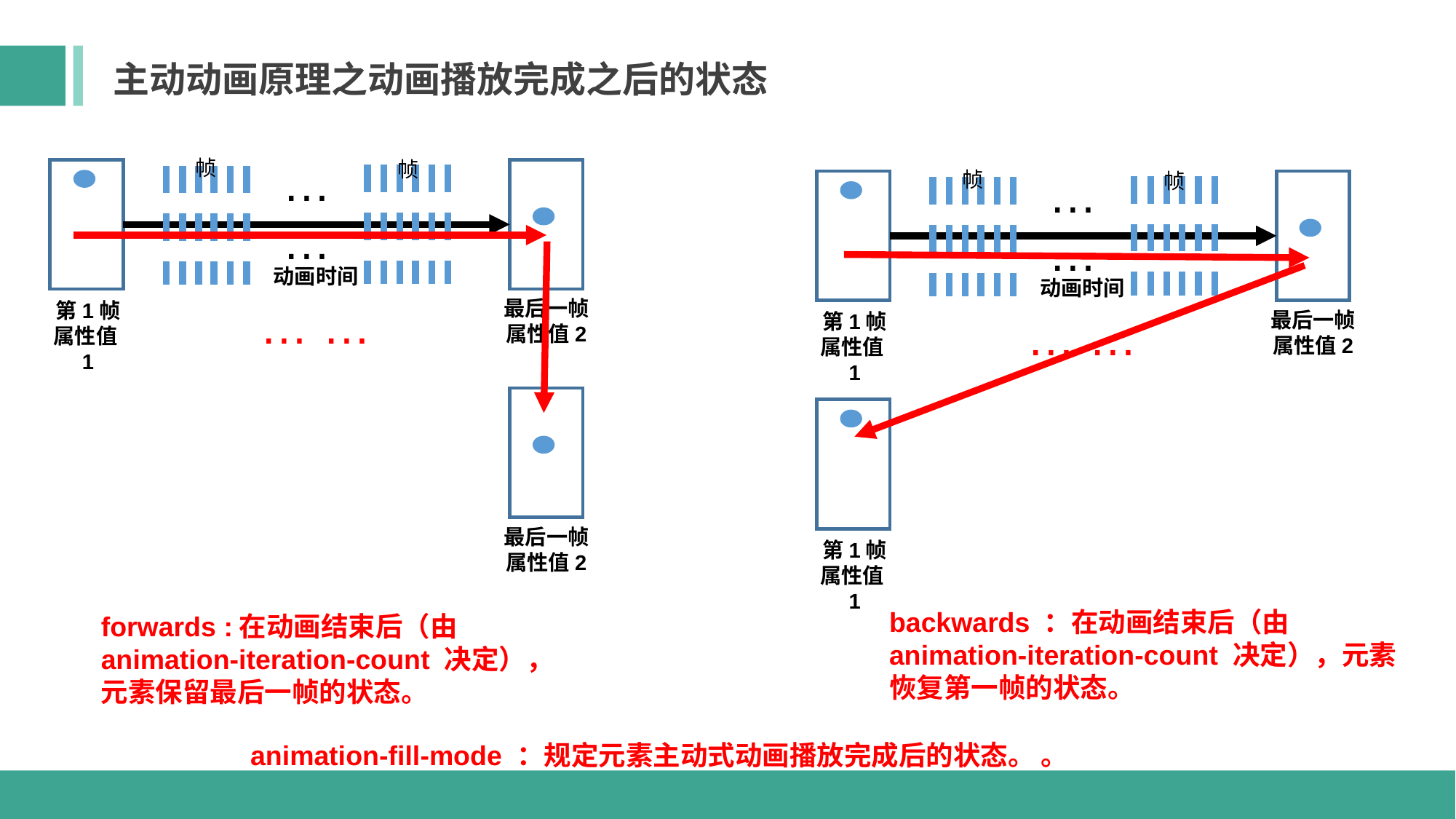

主动动画原理之动画播放完成之后的状态
… …
帧
帧

最后一帧
属性值2
第1帧
属性值1
… …
帧
帧

最后一帧
属性值2
第1帧
属性值1
动画时间
动画时间
… …
… …

最后一帧
属性值2
第1帧
属性值1
backwards ：在动画结束后（由 animation-iteration-count 决定），元素恢复第一帧的状态。
forwards :在动画结束后（由 animation-iteration-count 决定），元素保留最后一帧的状态。
animation-fill-mode ：规定元素主动式动画播放完成后的状态。 。